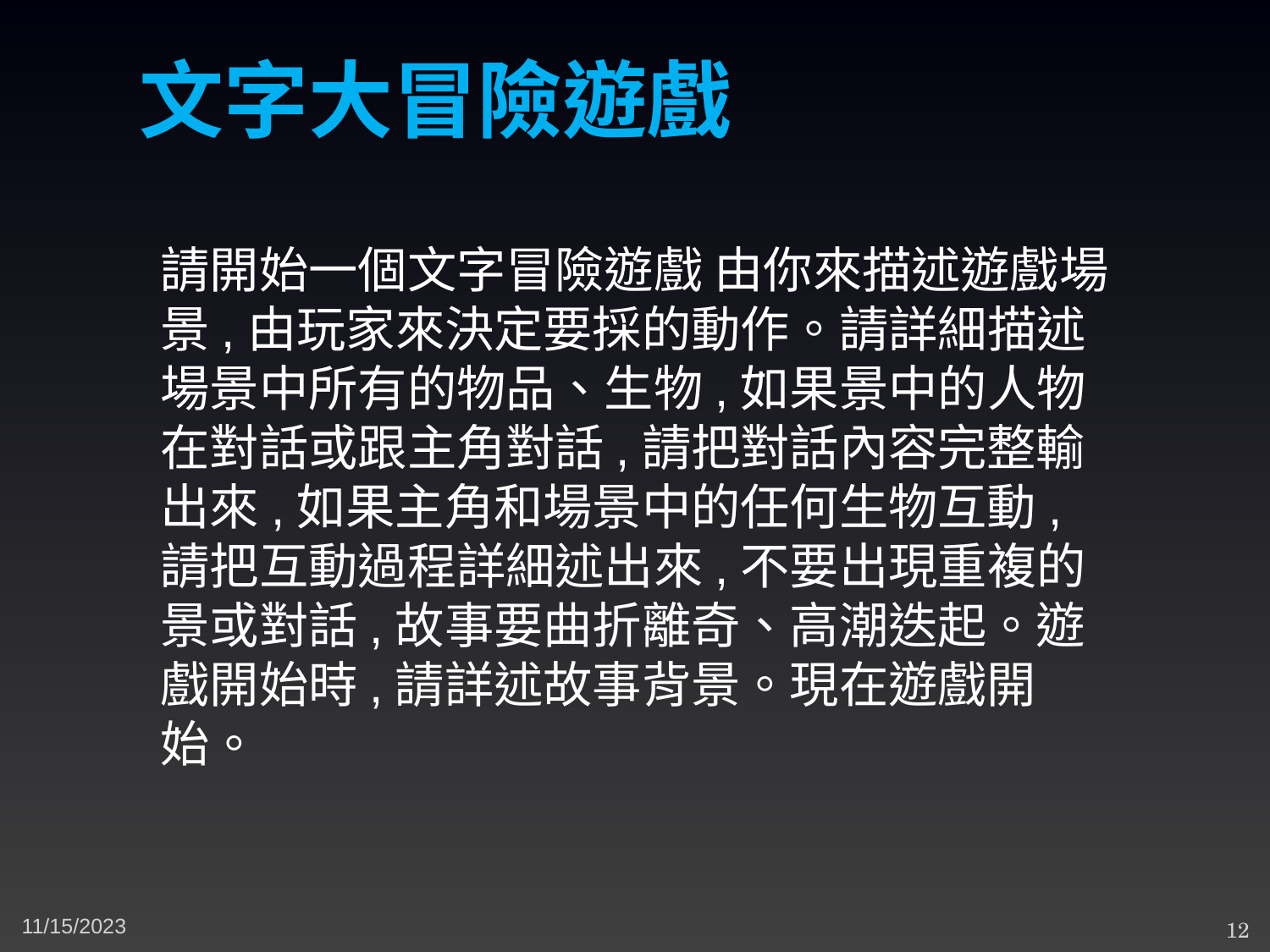

文字大冒險遊戲
請開始一個文字冒險遊戲 由你來描述遊戲場景,由玩家來決定要採的動作。請詳細描述場景中所有的物品、生物,如果景中的人物在對話或跟主角對話,請把對話內容完整輸出來,如果主角和場景中的任何生物互動,請把互動過程詳細述出來,不要出現重複的景或對話,故事要曲折離奇、高潮迭起。遊戲開始時,請詳述故事背景。現在遊戲開始。
11/15/2023
12